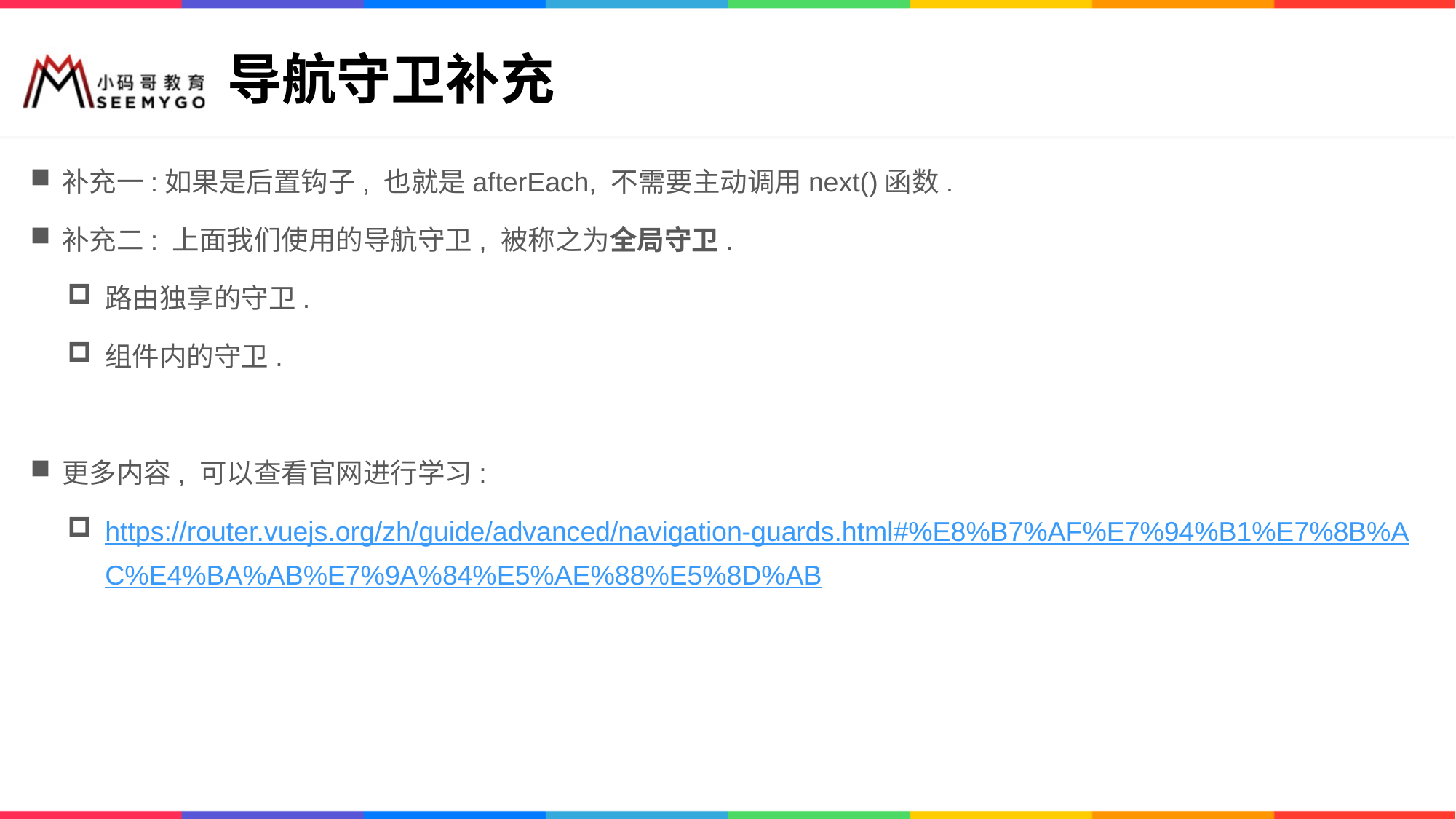

# 导航守卫补充
补充一:如果是后置钩子, 也就是afterEach, 不需要主动调用next()函数.
补充二: 上面我们使用的导航守卫, 被称之为全局守卫.
路由独享的守卫.
组件内的守卫.

更多内容, 可以查看官网进行学习:
https://router.vuejs.org/zh/guide/advanced/navigation-guards.html#%E8%B7%AF%E7%94%B1%E7%8B%AC%E4%BA%AB%E7%9A%84%E5%AE%88%E5%8D%AB